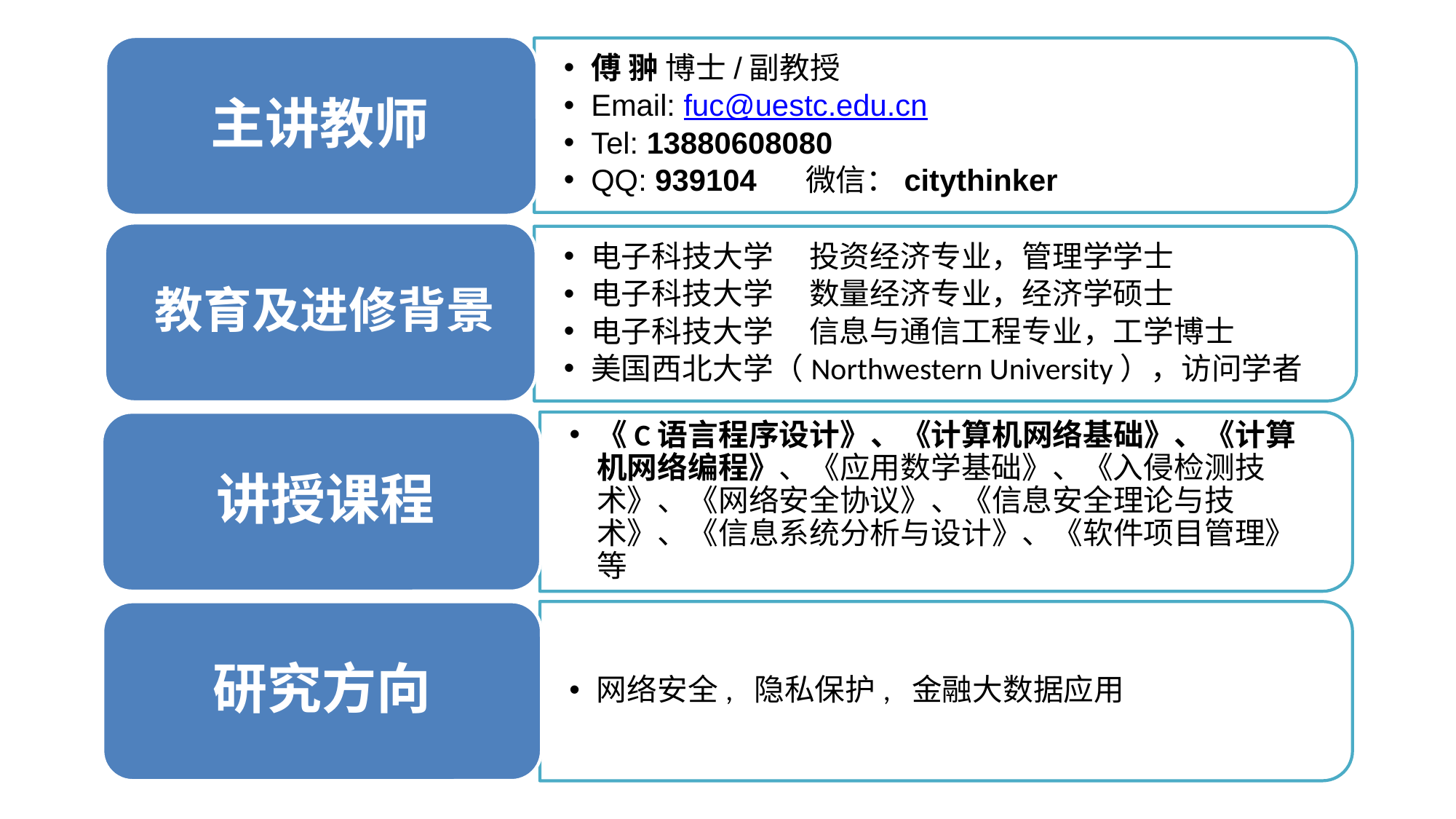

傅 翀 博士/副教授
Email: fuc@uestc.edu.cn
Tel: 13880608080
QQ: 939104     微信：citythinker
主讲教师
电子科技大学	投资经济专业，管理学学士
电子科技大学	数量经济专业，经济学硕士
电子科技大学	信息与通信工程专业，工学博士
美国西北大学（Northwestern University），访问学者
教育及进修背景
《C语言程序设计》、《计算机网络基础》、《计算机网络编程》、《应用数学基础》、《入侵检测技术》、《网络安全协议》、《信息安全理论与技术》、《信息系统分析与设计》、《软件项目管理》等
讲授课程

网络安全,  隐私保护,  金融大数据应用

研究方向